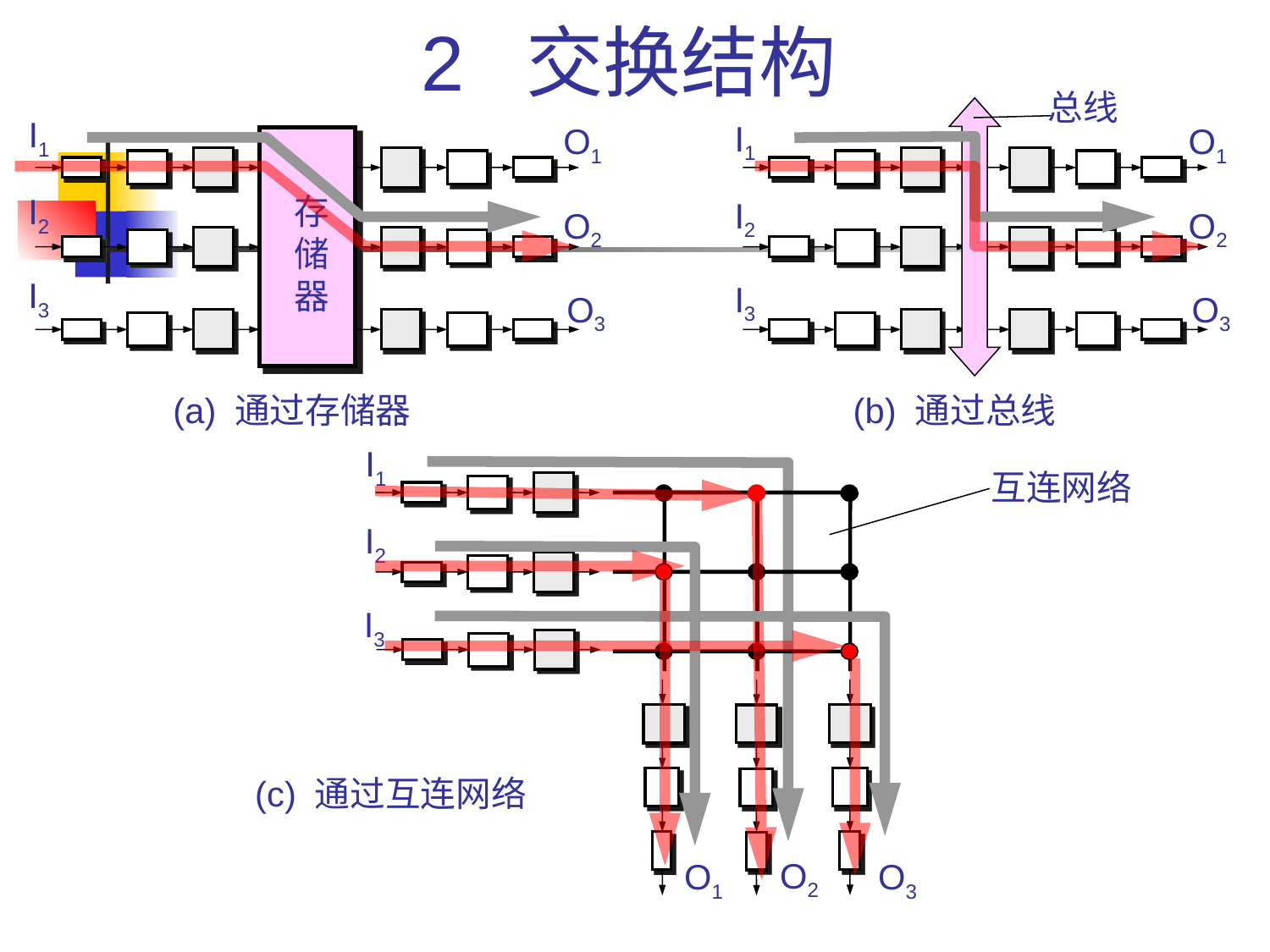

# 2  交换结构
总线

I1
I1
O1
O1

存
储
器
I2
I2
O2
O2

I3
I3
O3
O3

(b) 通过总线
(a) 通过存储器
I1
互连网络

I2

I3

O2

(c) 通过互连网络

O1
O3